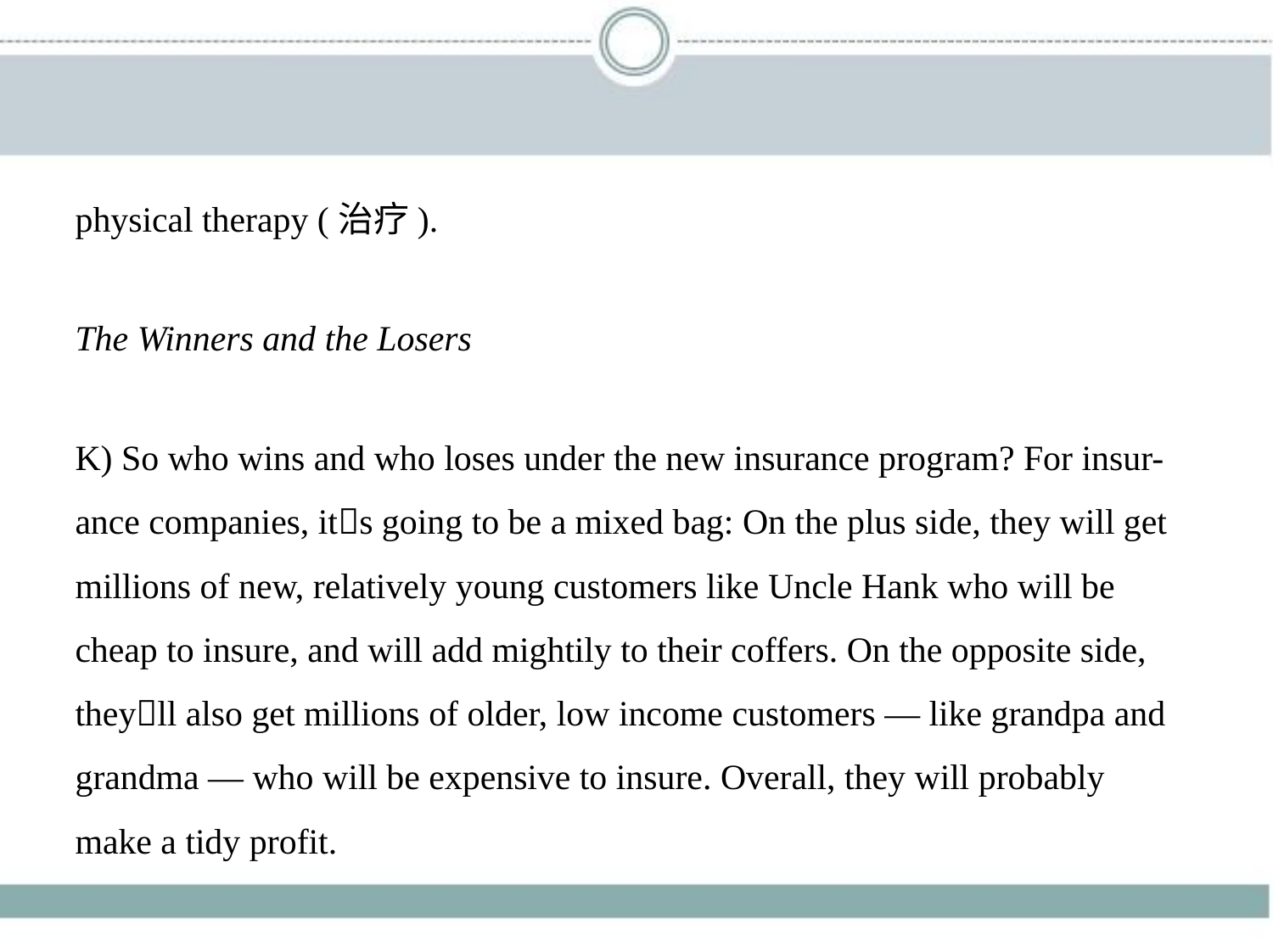

physical therapy (治疗).
The Winners and the Losers
K) So who wins and who loses under the new insurance program? For insur-
ance companies, it􀆳s going to be a mixed bag: On the plus side, they will get
millions of new, relatively young customers like Uncle Hank who will be
cheap to insure, and will add mightily to their coffers. On the opposite side,
they􀆳ll also get millions of older, low income customers — like grandpa and
grandma — who will be expensive to insure. Overall, they will probably
make a tidy profit.